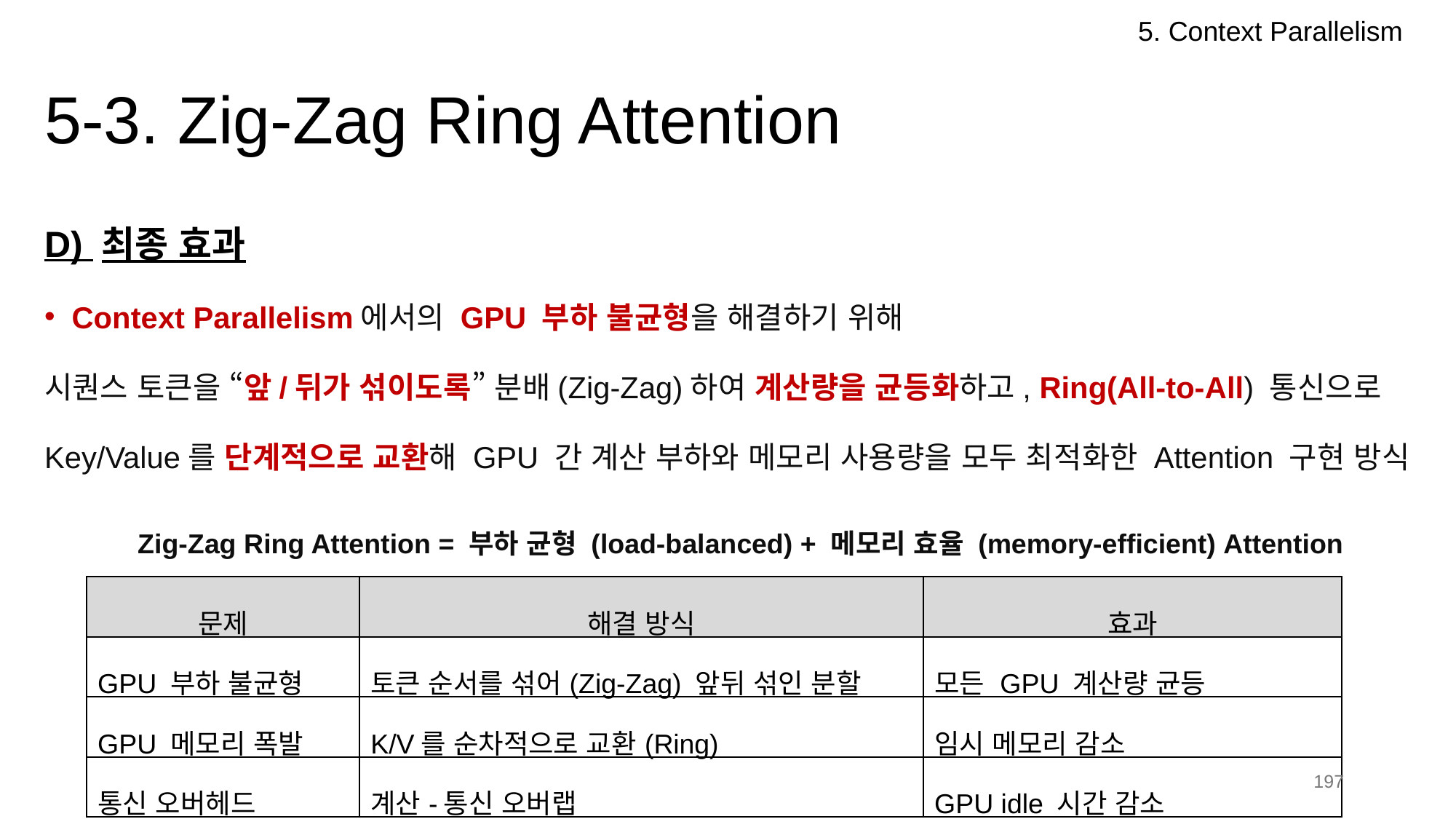

5. Context Parallelism
# 5-3. Zig-Zag Ring Attention
D) 최종 효과
Context Parallelism에서의 GPU 부하 불균형을 해결하기 위해
시퀀스 토큰을 “앞/뒤가 섞이도록” 분배(Zig-Zag)하여 계산량을 균등화하고, Ring(All-to-All) 통신으로
Key/Value를 단계적으로 교환해 GPU 간 계산 부하와 메모리 사용량을 모두 최적화한 Attention 구현 방식
Zig-Zag Ring Attention = 부하 균형 (load-balanced) + 메모리 효율 (memory-efficient) Attention
| 문제 | 해결 방식 | 효과 |
| --- | --- | --- |
| GPU 부하 불균형 | 토큰 순서를 섞어(Zig-Zag) 앞뒤 섞인 분할 | 모든 GPU 계산량 균등 |
| GPU 메모리 폭발 | K/V를 순차적으로 교환(Ring) | 임시 메모리 감소 |
| 통신 오버헤드 | 계산-통신 오버랩 | GPU idle 시간 감소 |
197